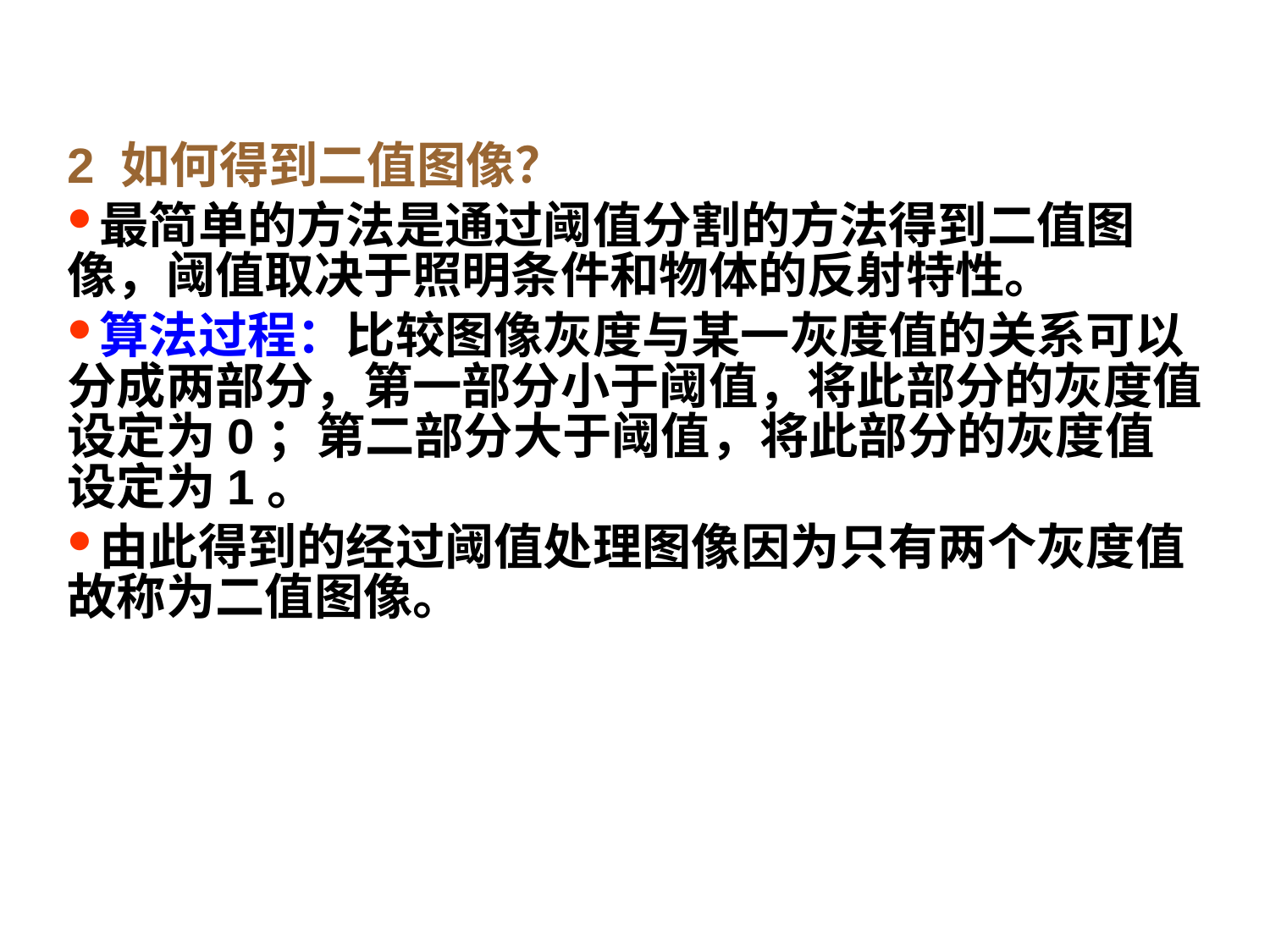

2 如何得到二值图像？
最简单的方法是通过阈值分割的方法得到二值图像，阈值取决于照明条件和物体的反射特性。
算法过程：比较图像灰度与某一灰度值的关系可以分成两部分，第一部分小于阈值，将此部分的灰度值设定为0；第二部分大于阈值，将此部分的灰度值设定为1。
由此得到的经过阈值处理图像因为只有两个灰度值故称为二值图像。